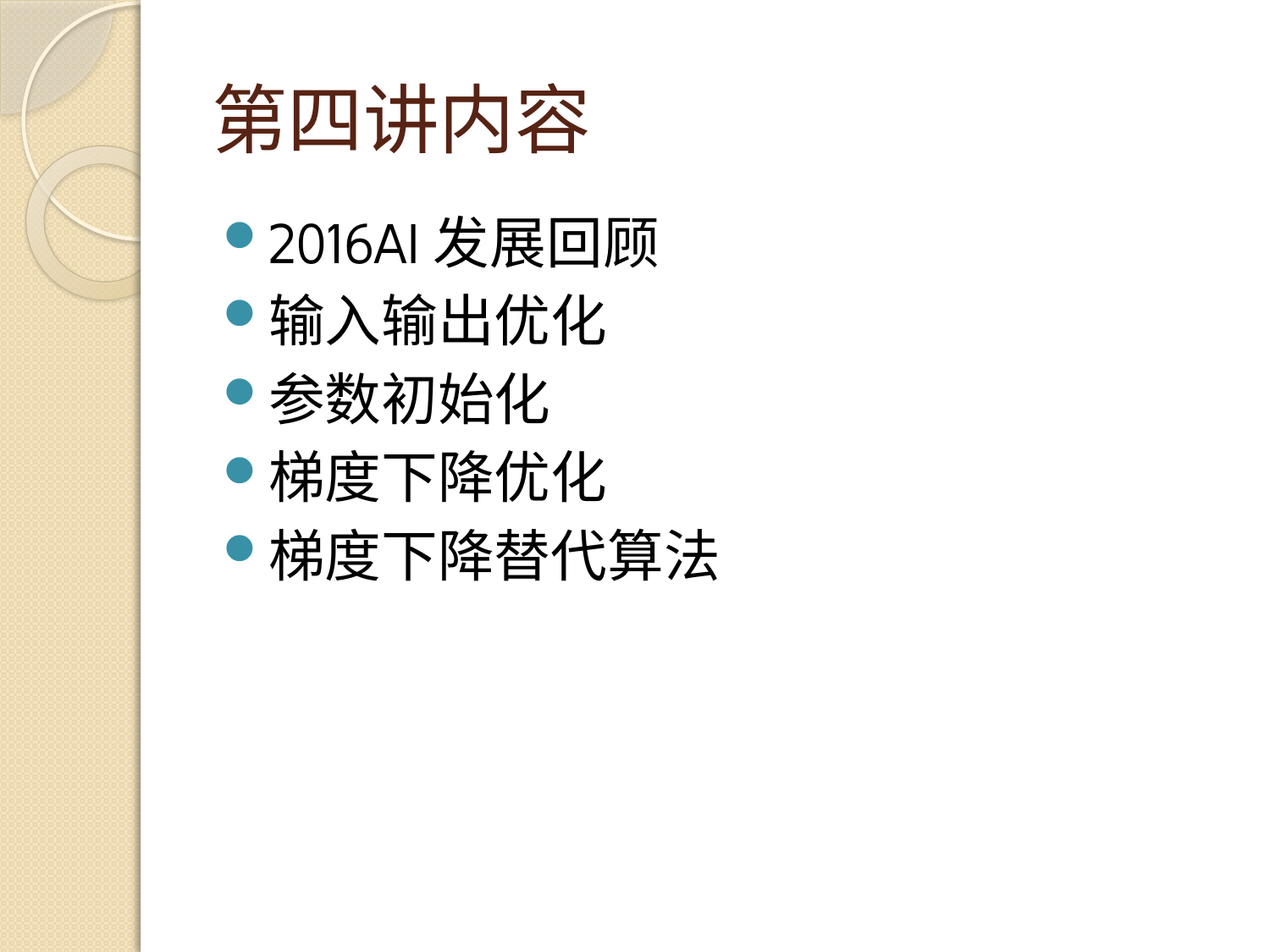

# 第四讲内容
2016AI发展回顾
输入输出优化
参数初始化
梯度下降优化
梯度下降替代算法